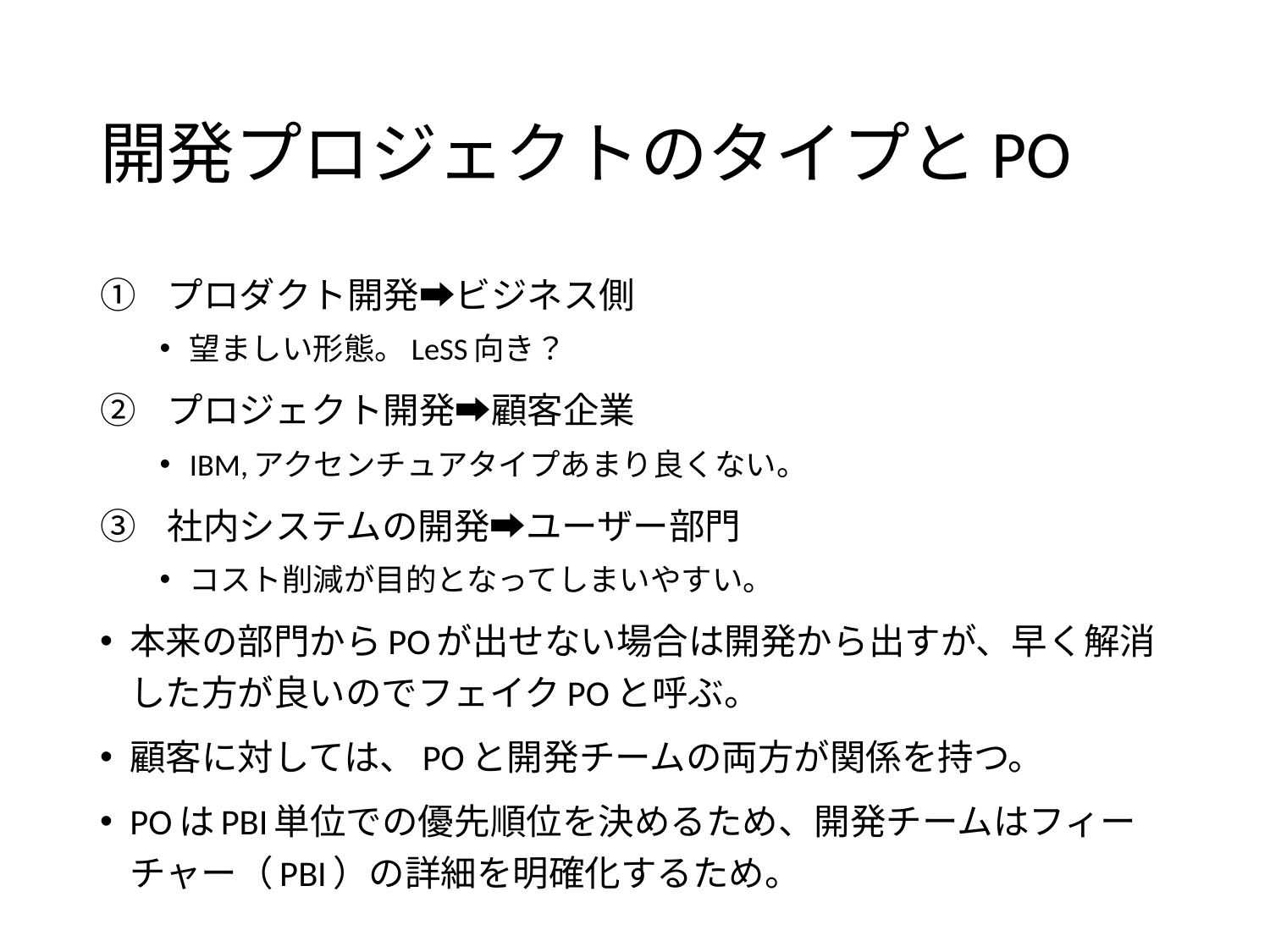

# 開発プロジェクトのタイプとPO
プロダクト開発➡ビジネス側
望ましい形態。LeSS向き？
プロジェクト開発➡顧客企業
IBM,アクセンチュアタイプあまり良くない。
社内システムの開発➡ユーザー部門
コスト削減が目的となってしまいやすい。
本来の部門からPOが出せない場合は開発から出すが、早く解消した方が良いのでフェイクPOと呼ぶ。
顧客に対しては、POと開発チームの両方が関係を持つ。
POはPBI単位での優先順位を決めるため、開発チームはフィーチャー（PBI）の詳細を明確化するため。